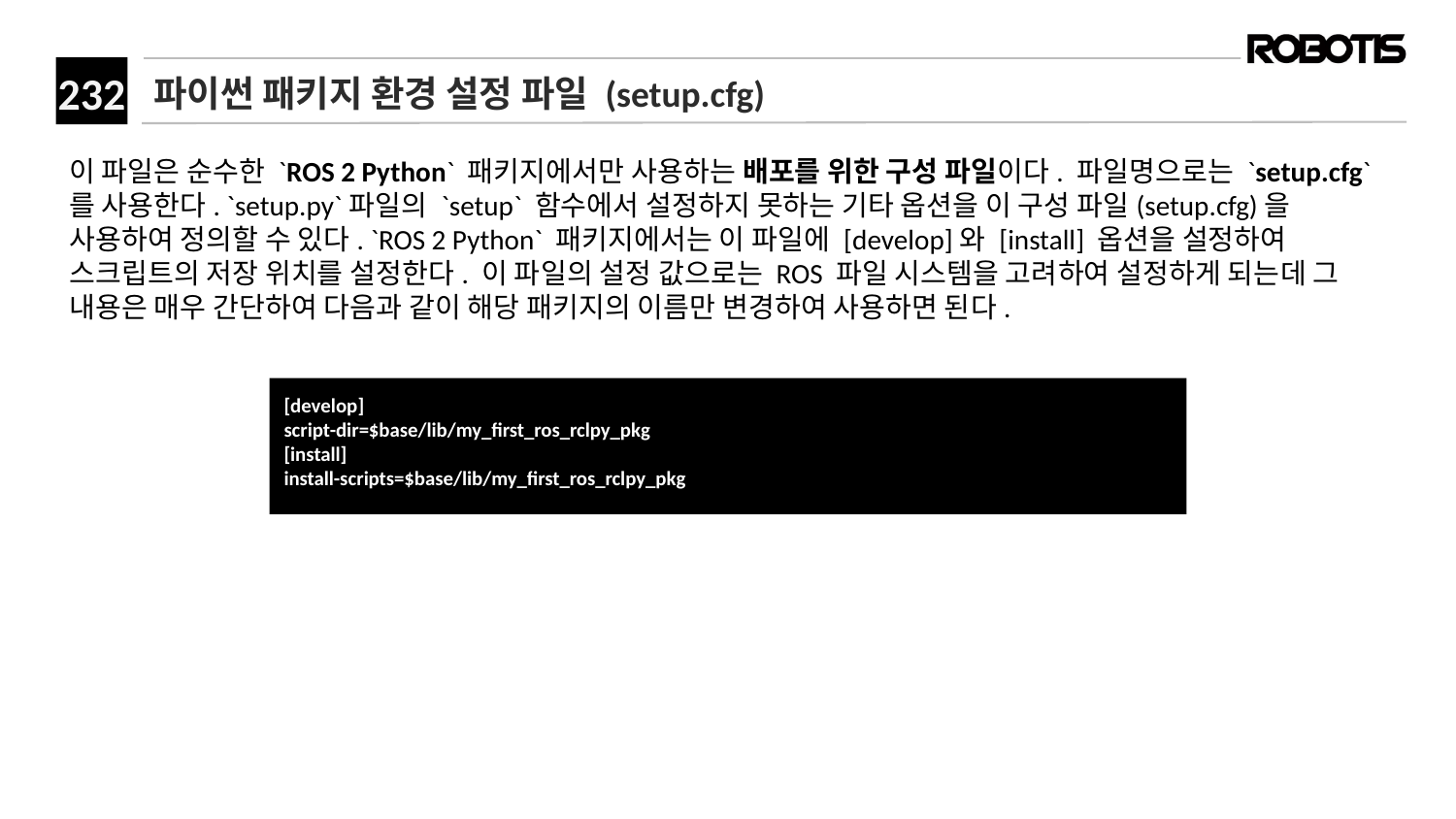

# 파이썬 패키지 환경 설정 파일 (setup.cfg)
이 파일은 순수한 `ROS 2 Python` 패키지에서만 사용하는 배포를 위한 구성 파일이다. 파일명으로는 `setup.cfg`를 사용한다. `setup.py`파일의 `setup` 함수에서 설정하지 못하는 기타 옵션을 이 구성 파일(setup.cfg)을 사용하여 정의할 수 있다. `ROS 2 Python` 패키지에서는 이 파일에 [develop]와 [install] 옵션을 설정하여 스크립트의 저장 위치를 설정한다. 이 파일의 설정 값으로는 ROS 파일 시스템을 고려하여 설정하게 되는데 그 내용은 매우 간단하여 다음과 같이 해당 패키지의 이름만 변경하여 사용하면 된다.
﻿[develop]
script-dir=$base/lib/my_first_ros_rclpy_pkg
[install]
install-scripts=$base/lib/my_first_ros_rclpy_pkg